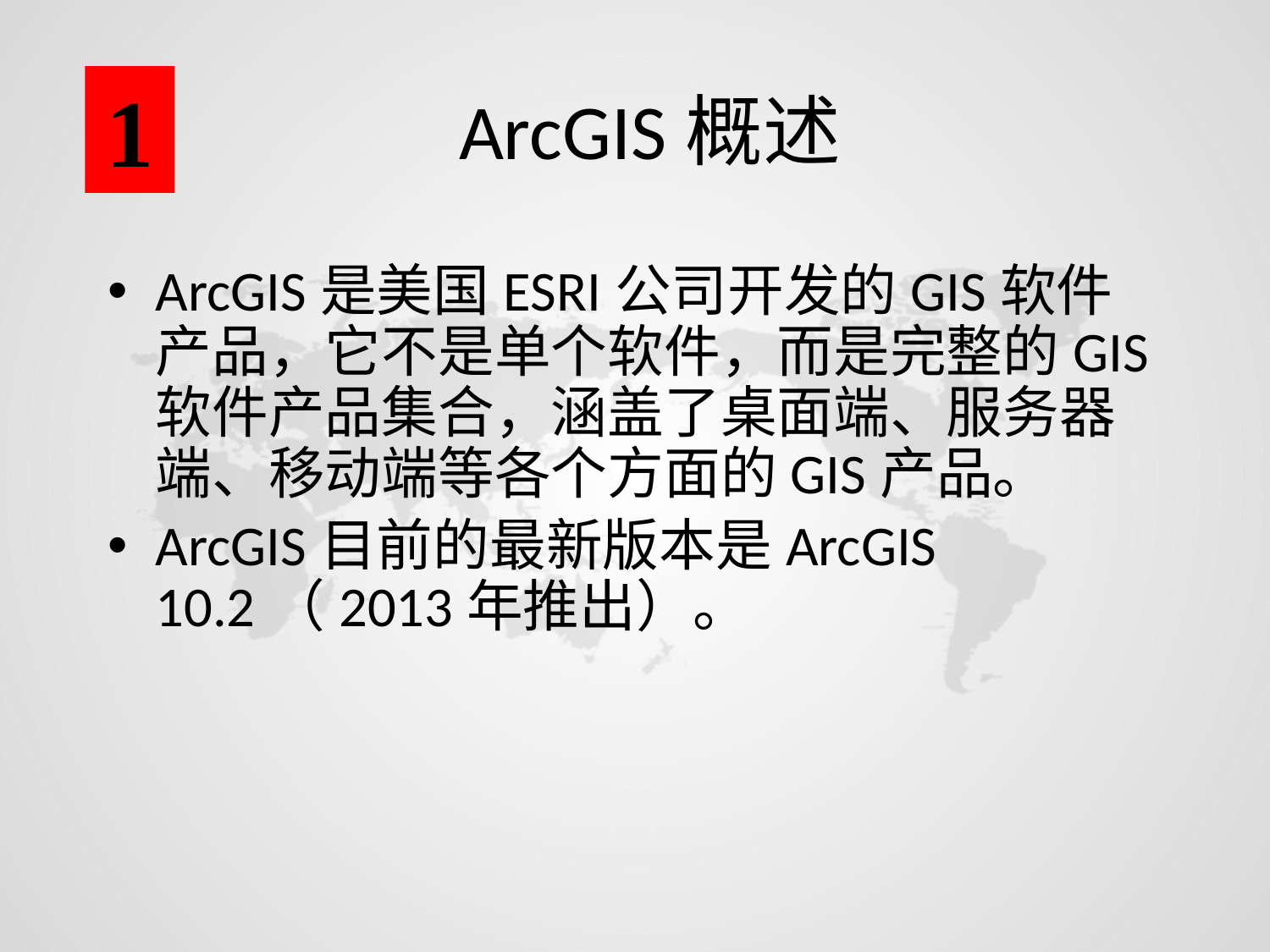

1
# ArcGIS概述
ArcGIS是美国ESRI公司开发的GIS软件产品，它不是单个软件，而是完整的GIS软件产品集合，涵盖了桌面端、服务器端、移动端等各个方面的GIS产品。
ArcGIS目前的最新版本是ArcGIS 10.2（2013年推出）。